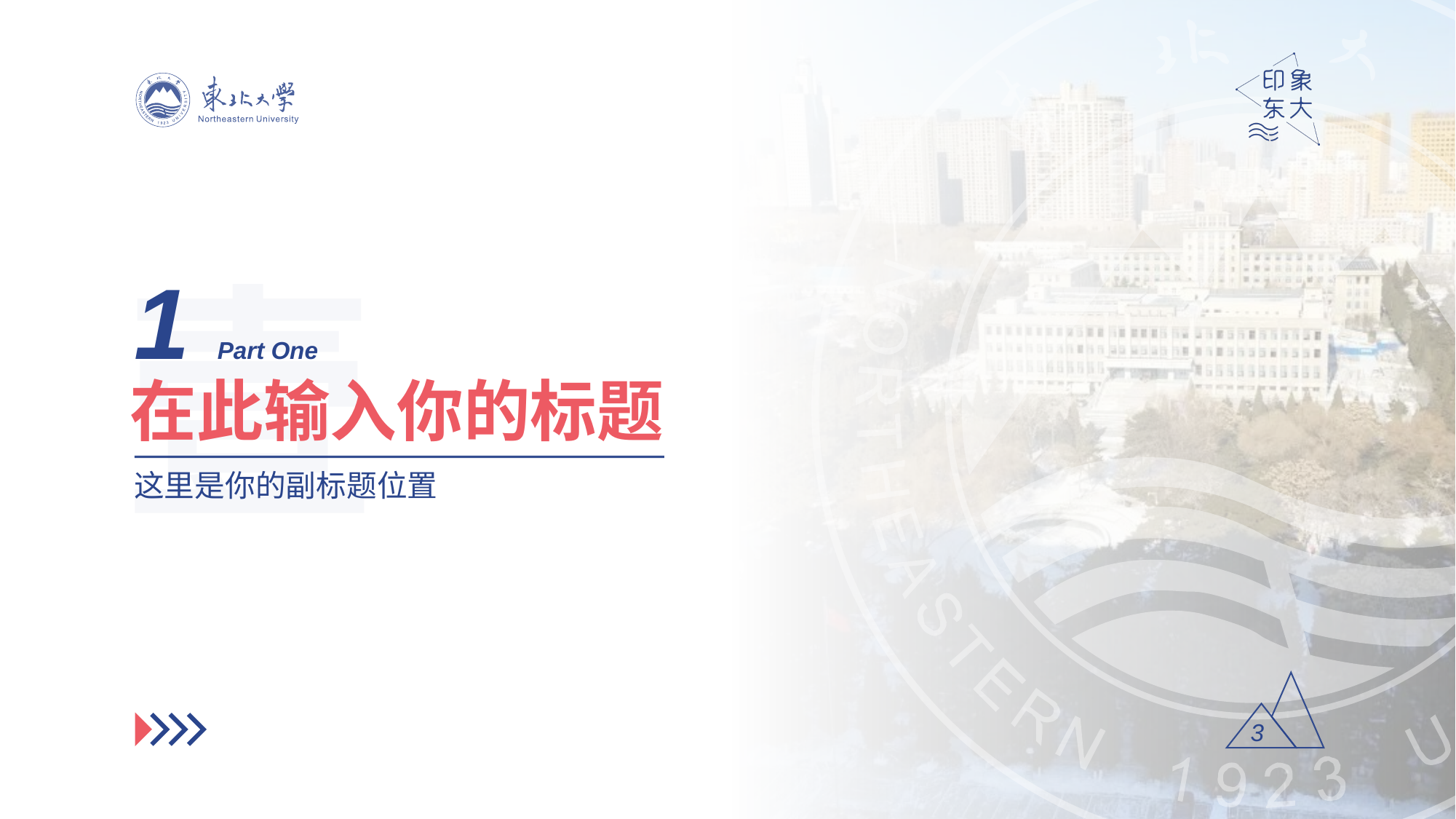

壹
1 Part One
在此输入你的标题
这里是你的副标题位置
3